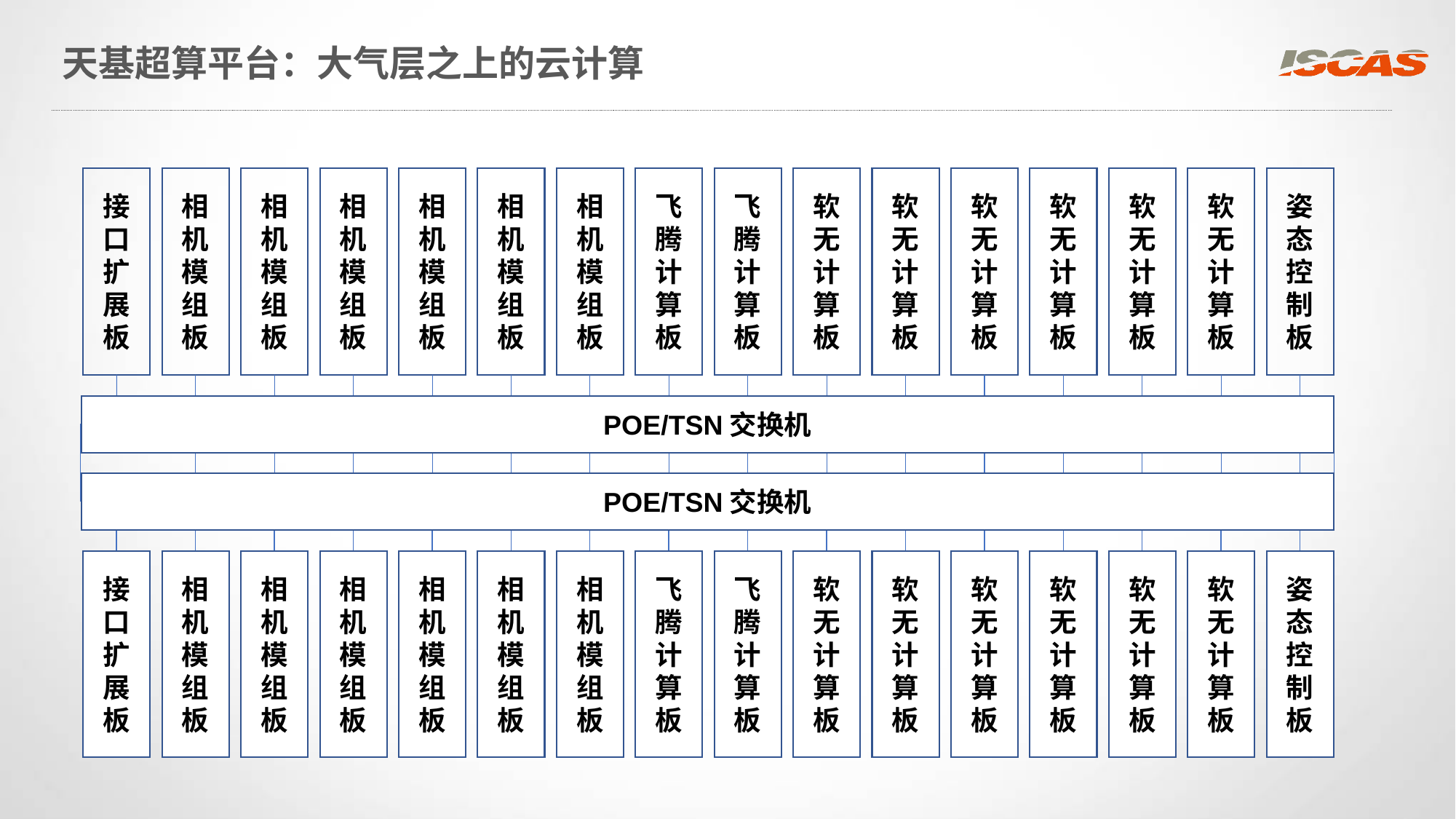

# 天基超算平台：大气层之上的云计算
接口扩展板
相机模组板
相机模组板
相机模组板
相机模组板
相机模组板
相机模组板
飞腾计算板
飞腾计算板
软无计算板
软无计算板
软无计算板
软无计算板
软无计算板
软无计算板
姿态控制板
POE/TSN交换机
POE/TSN交换机
接口扩展板
相机模组板
相机模组板
相机模组板
相机模组板
相机模组板
相机模组板
飞腾计算板
飞腾计算板
软无计算板
软无计算板
软无计算板
软无计算板
软无计算板
软无计算板
姿态控制板